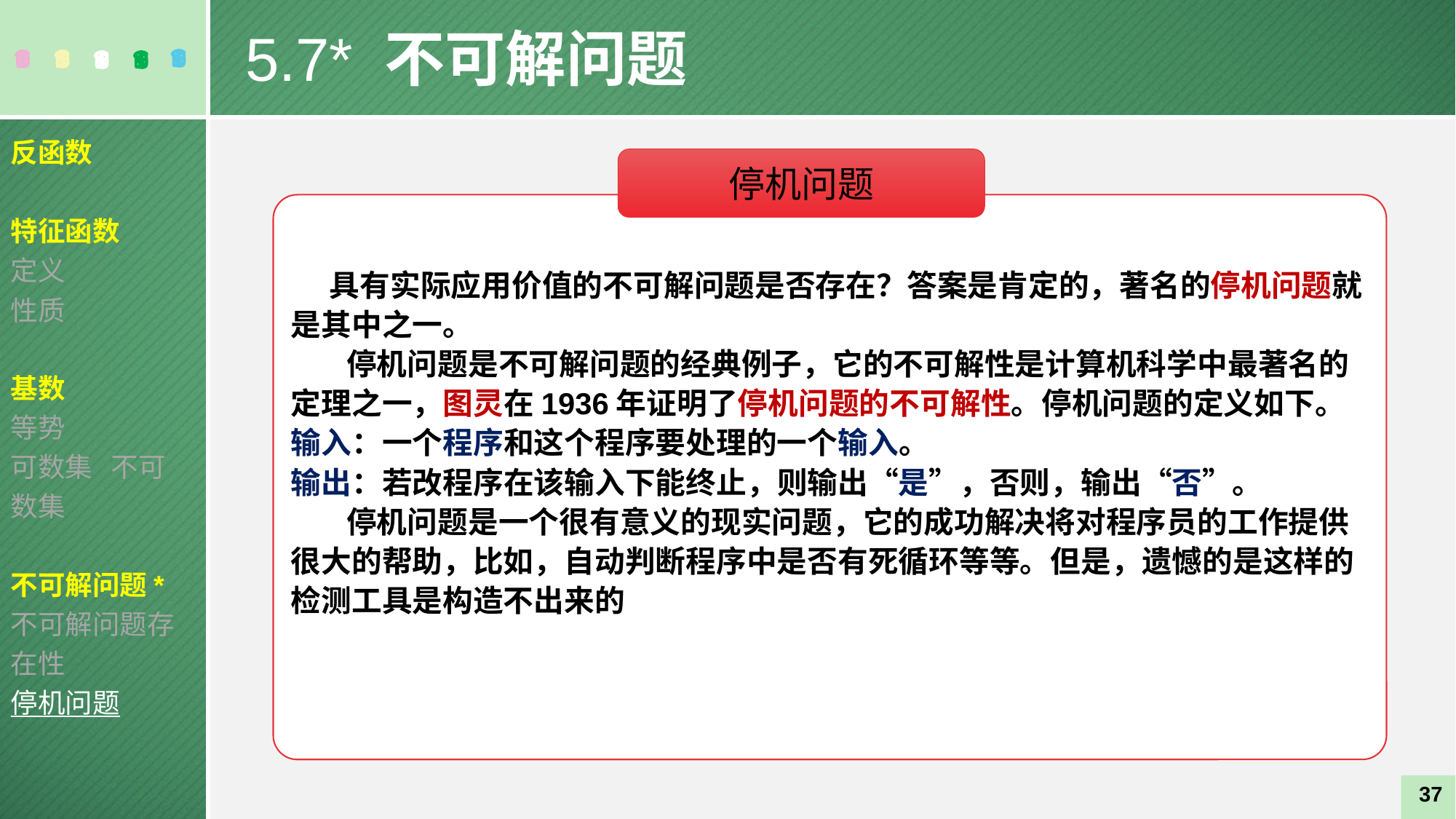

5.7* 不可解问题

反函数

特征函数
定义
性质

基数
等势
可数集   不可数集

不可解问题*
不可解问题存在性
停机问题

停机问题

      具有实际应用价值的不可解问题是否存在？答案是肯定的，著名的停机问题就是其中之一。
       停机问题是不可解问题的经典例子，它的不可解性是计算机科学中最著名的定理之一，图灵在1936年证明了停机问题的不可解性。停机问题的定义如下。
输入：一个程序和这个程序要处理的一个输入。
输出：若改程序在该输入下能终止，则输出“是”，否则，输出“否”。
       停机问题是一个很有意义的现实问题，它的成功解决将对程序员的工作提供很大的帮助，比如，自动判断程序中是否有死循环等等。但是，遗憾的是这样的检测工具是构造不出来的
37